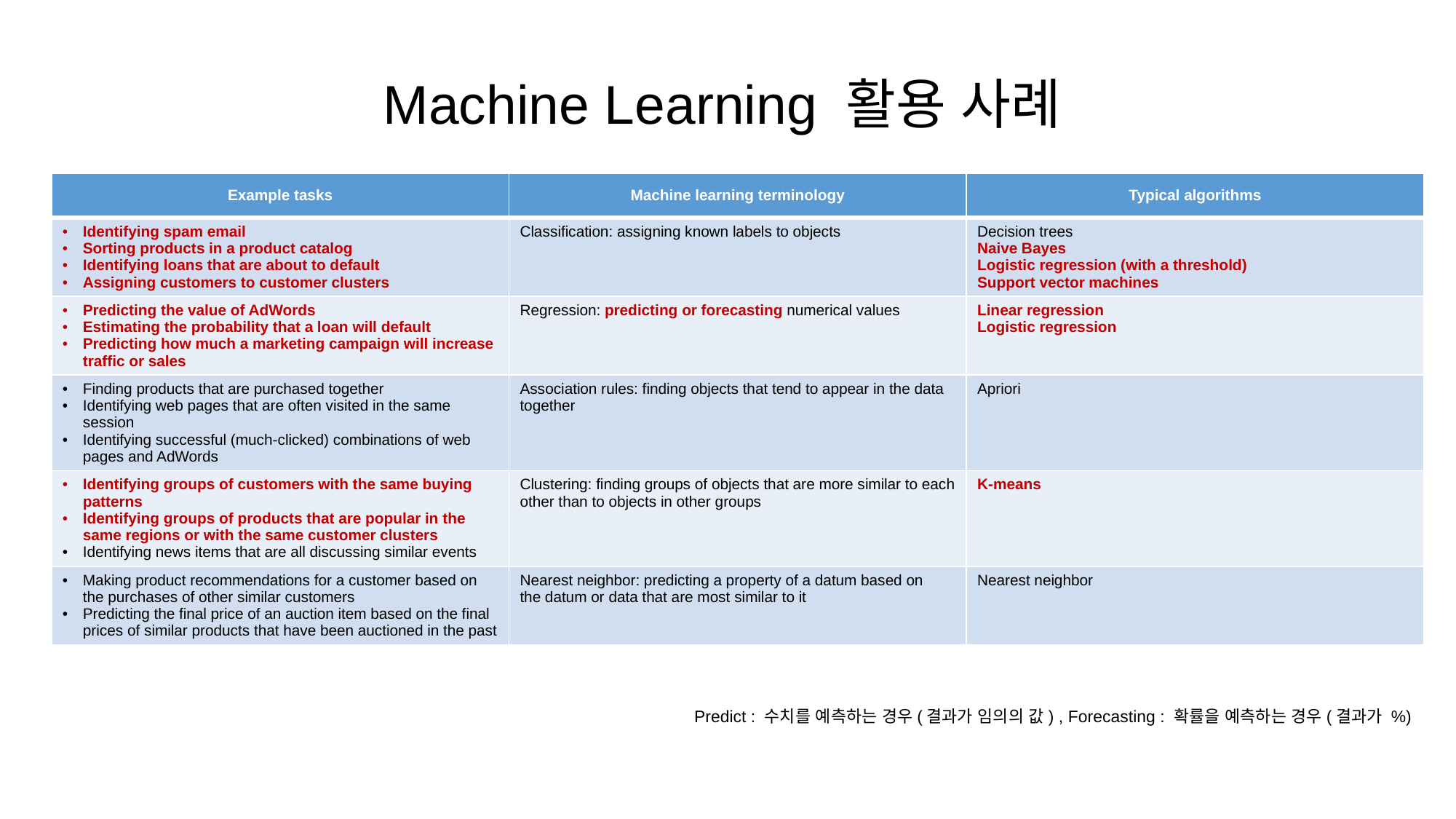

Machine Learning 활용 사례
| Example tasks | Machine learning terminology | Typical algorithms |
| --- | --- | --- |
| Identifying spam email Sorting products in a product catalog Identifying loans that are about to default Assigning customers to customer clusters | Classification: assigning known labels to objects | Decision trees Naive Bayes Logistic regression (with a threshold) Support vector machines |
| Predicting the value of AdWords Estimating the probability that a loan will default Predicting how much a marketing campaign will increase traffic or sales | Regression: predicting or forecasting numerical values | Linear regression Logistic regression |
| Finding products that are purchased together Identifying web pages that are often visited in the same session Identifying successful (much-clicked) combinations of web pages and AdWords | Association rules: finding objects that tend to appear in the data together | Apriori |
| Identifying groups of customers with the same buying patterns Identifying groups of products that are popular in the same regions or with the same customer clusters Identifying news items that are all discussing similar events | Clustering: finding groups of objects that are more similar to each other than to objects in other groups | K-means |
| Making product recommendations for a customer based on the purchases of other similar customers Predicting the final price of an auction item based on the final prices of similar products that have been auctioned in the past | Nearest neighbor: predicting a property of a datum based on the datum or data that are most similar to it | Nearest neighbor |
Predict : 수치를 예측하는 경우(결과가 임의의 값) , Forecasting : 확률을 예측하는 경우(결과가 %)